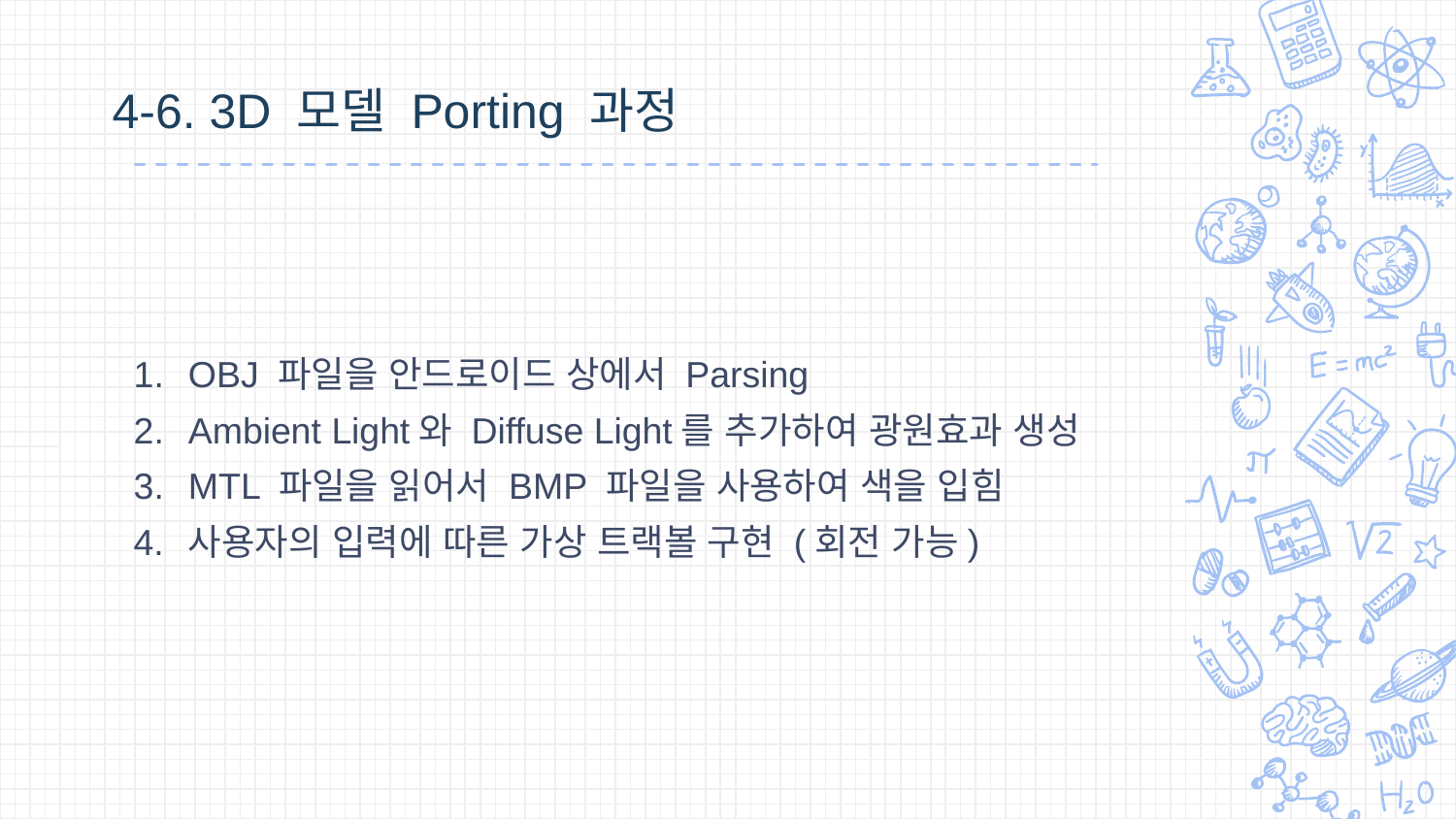

4-6. 3D 모델 Porting 과정
OBJ 파일을 안드로이드 상에서 Parsing
Ambient Light와 Diffuse Light를 추가하여 광원효과 생성
MTL 파일을 읽어서 BMP 파일을 사용하여 색을 입힘
사용자의 입력에 따른 가상 트랙볼 구현 (회전 가능)